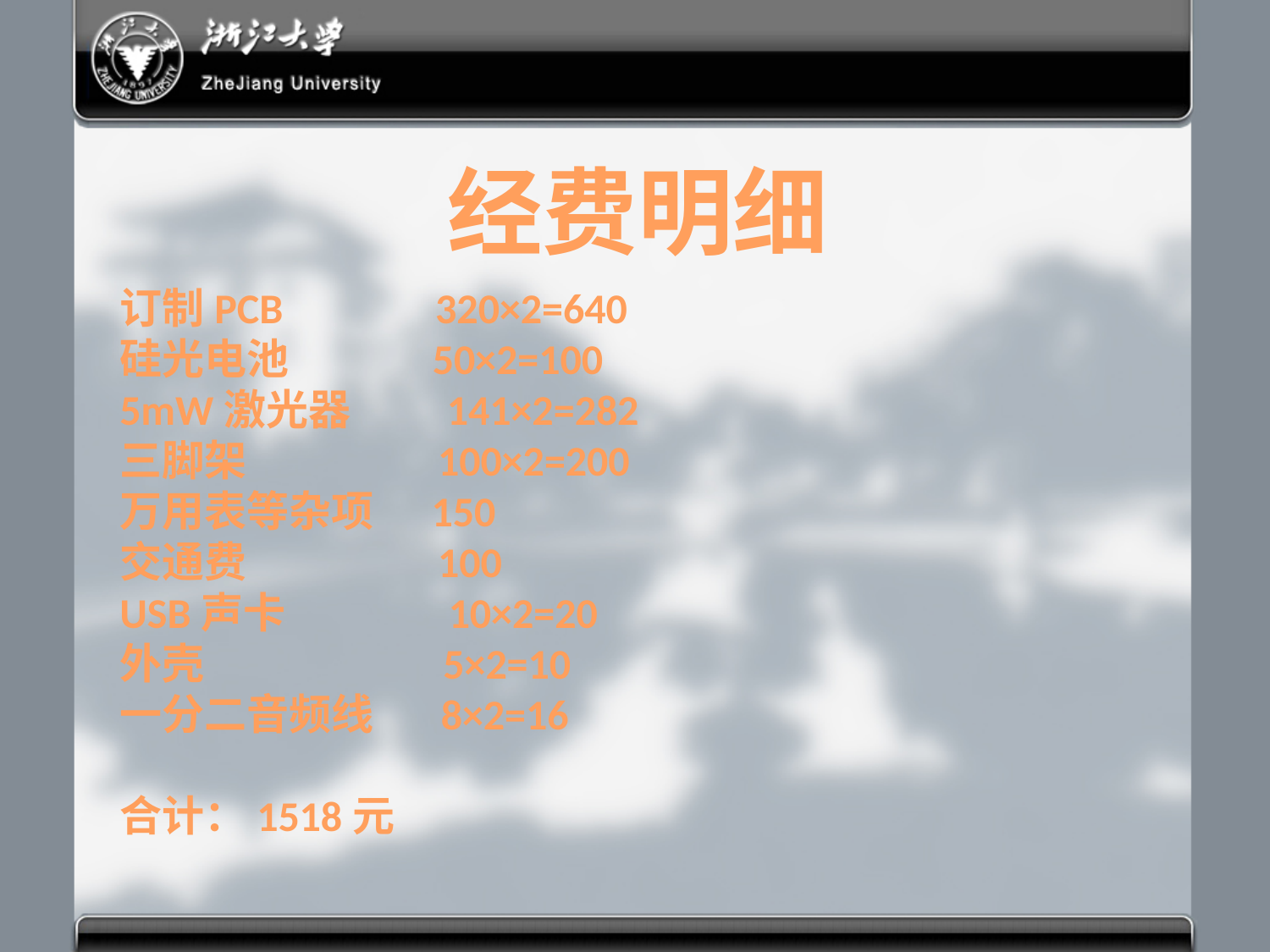

经费明细
订制PCB                320×2=640
硅光电池              50×2=100
5mW激光器         141×2=282
三脚架                   100×2=200
万用表等杂项     150
交通费                   100
USB声卡                10×2=20
外壳                        5×2=10
一分二音频线      8×2=16

合计：1518元